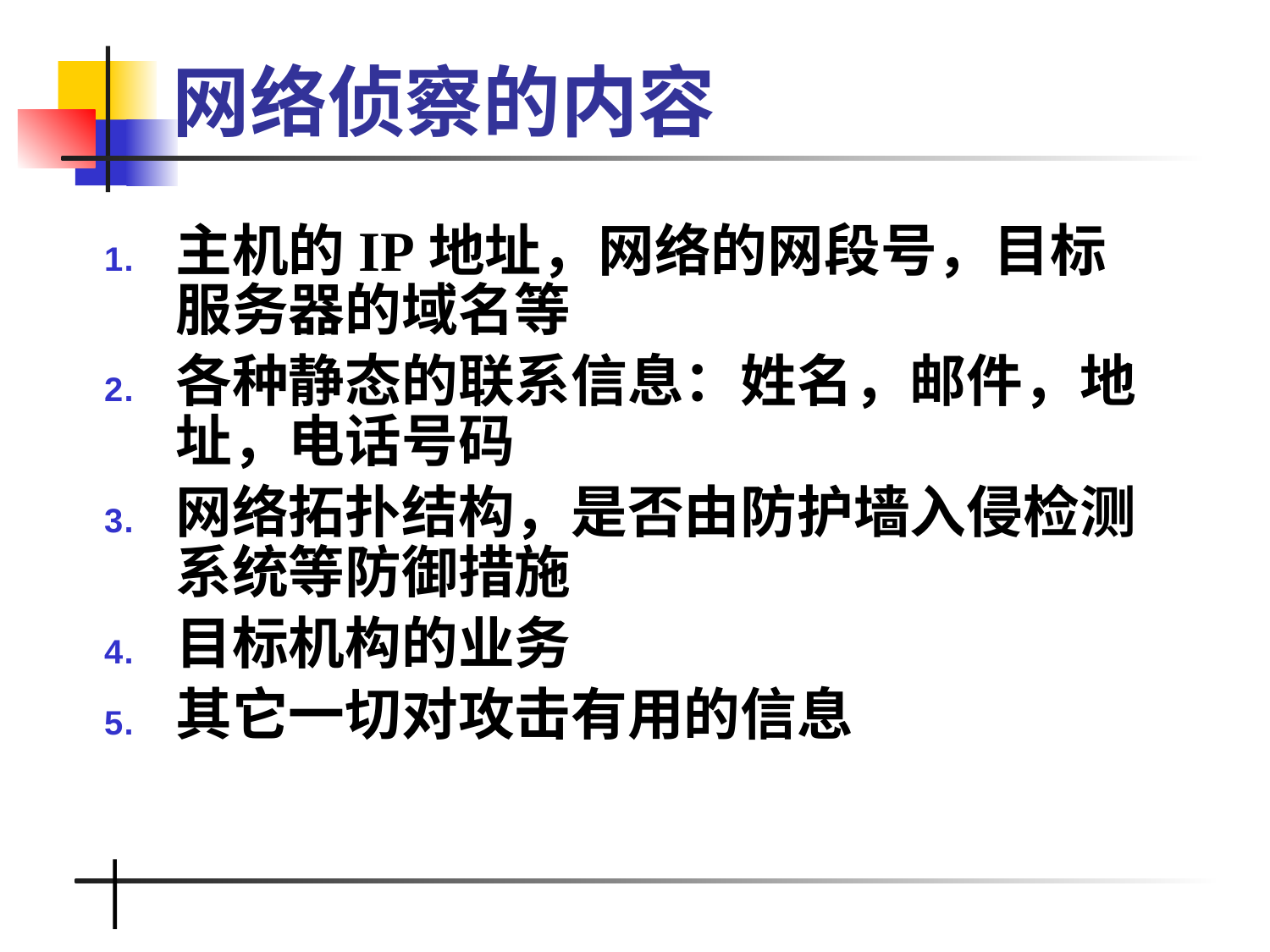

# 网络侦察的内容
主机的IP地址，网络的网段号，目标服务器的域名等
各种静态的联系信息：姓名，邮件，地址，电话号码
网络拓扑结构，是否由防护墙入侵检测系统等防御措施
目标机构的业务
其它一切对攻击有用的信息